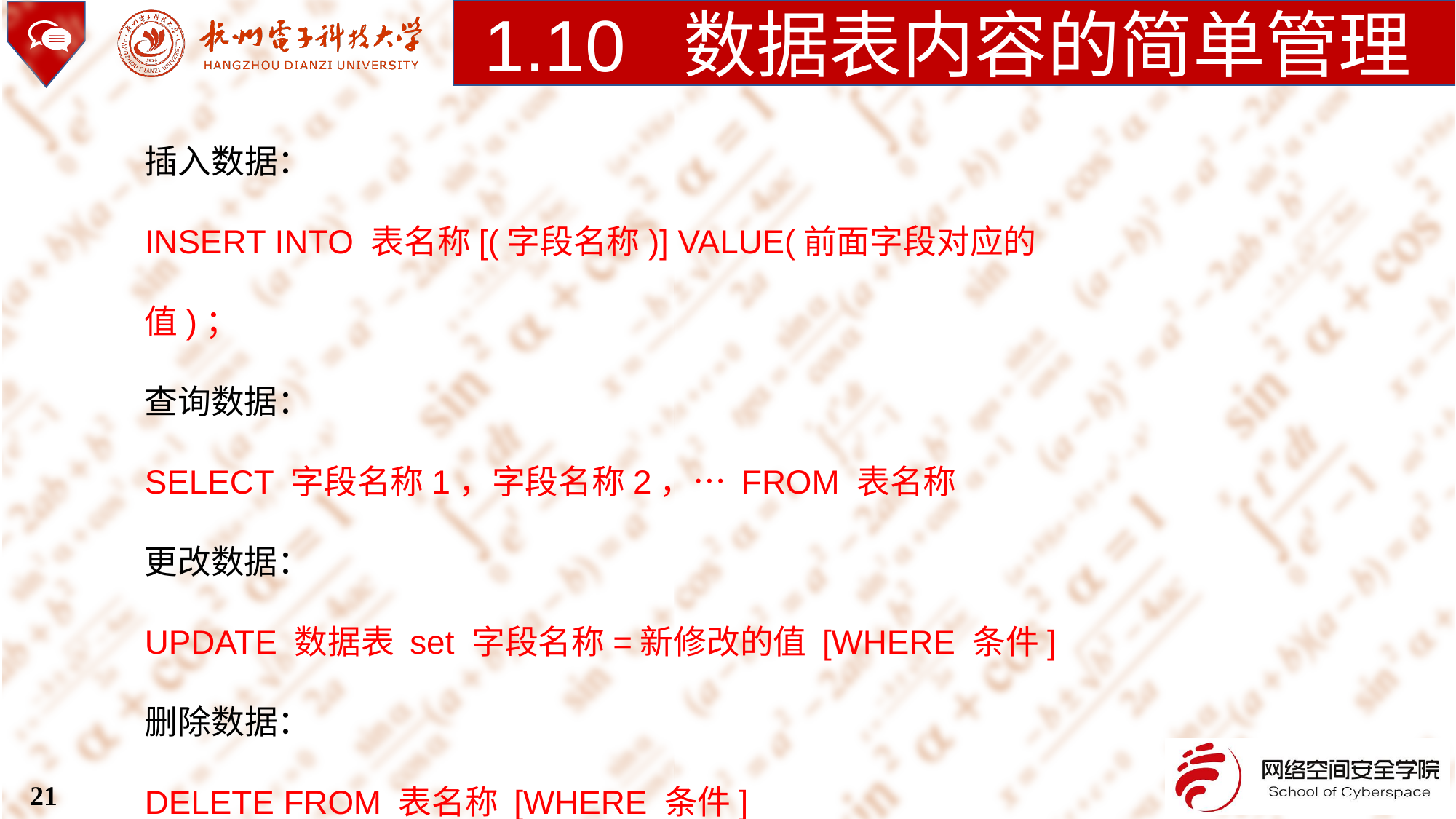

1.10  数据表内容的简单管理
插入数据：
INSERT INTO 表名称[(字段名称)] VALUE(前面字段对应的值)；
查询数据：
SELECT 字段名称1，字段名称2，… FROM 表名称
更改数据：
UPDATE 数据表 set 字段名称=新修改的值 [WHERE 条件]
删除数据：
DELETE FROM 表名称 [WHERE 条件]
21